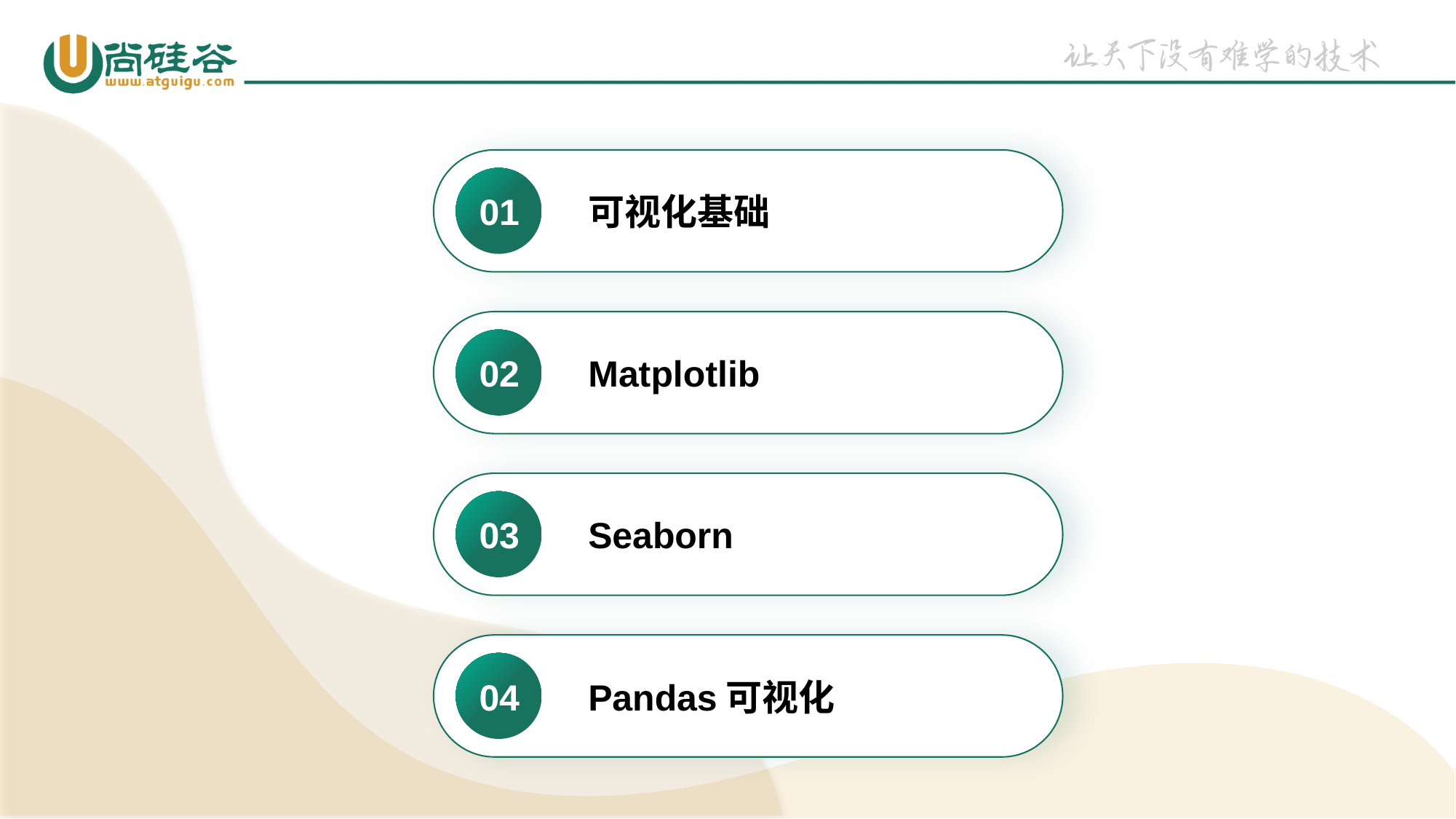

01
可视化基础

02
Matplotlib

03
Seaborn

04
Pandas可视化